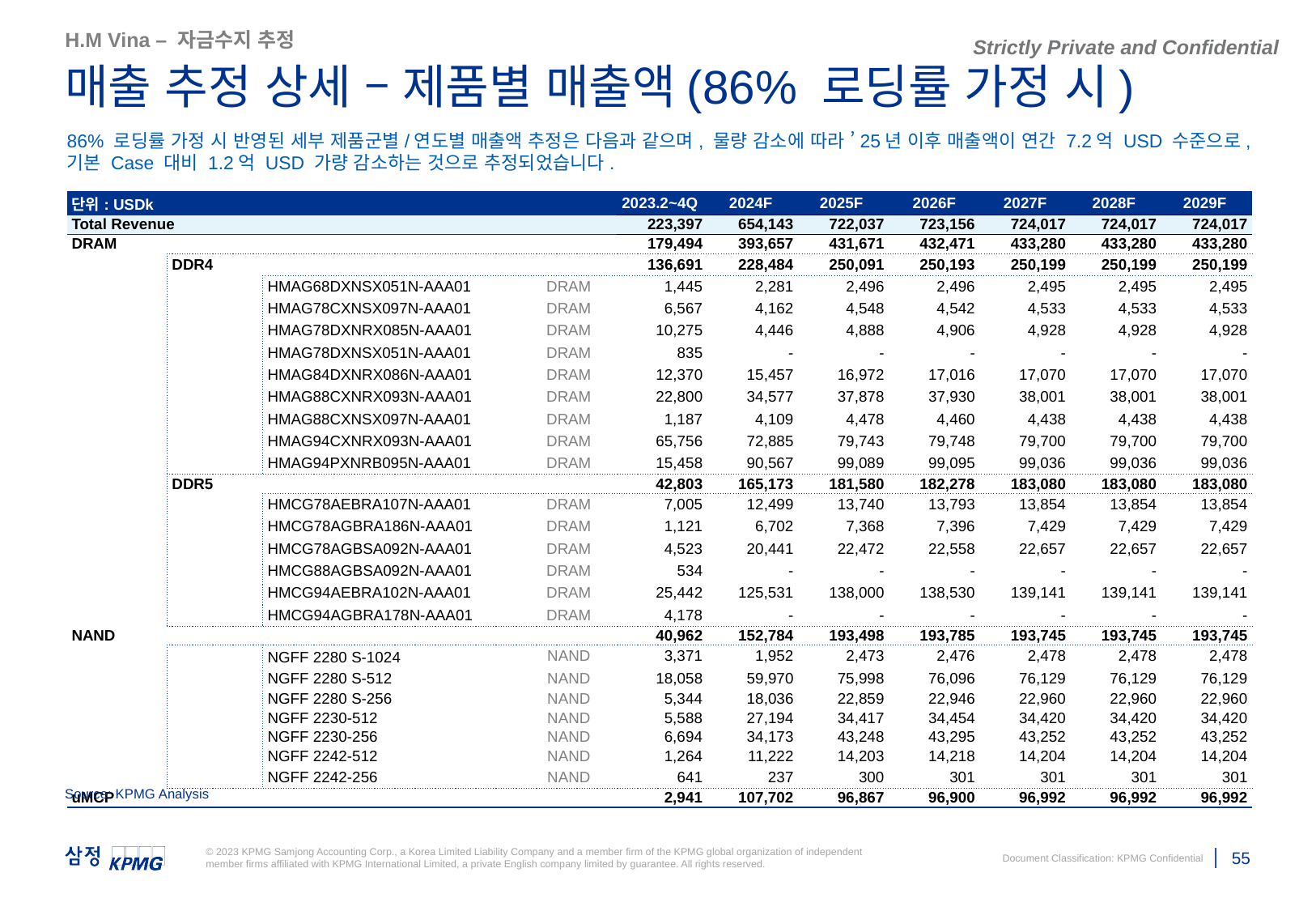

H.M Vina – 자금수지 추정
매출 추정 상세 – 제품별 매출액(86% 로딩률 가정 시)
86% 로딩률 가정 시 반영된 세부 제품군별/연도별 매출액 추정은 다음과 같으며, 물량 감소에 따라 ’25년 이후 매출액이 연간 7.2억 USD 수준으로, 기본 Case 대비 1.2억 USD 가량 감소하는 것으로 추정되었습니다.
| 단위: USDk |  |  |  |  | 2023.2~4Q | 2024F | 2025F | 2026F | 2027F | 2028F | 2029F |
| --- | --- | --- | --- | --- | --- | --- | --- | --- | --- | --- | --- |
| Total Revenue |  |  |  |  | 223,397 | 654,143 | 722,037 | 723,156 | 724,017 | 724,017 | 724,017 |
| DRAM |  |  |  |  | 179,494 | 393,657 | 431,671 | 432,471 | 433,280 | 433,280 | 433,280 |
|  | DDR4 |  |  |  | 136,691 | 228,484 | 250,091 | 250,193 | 250,199 | 250,199 | 250,199 |
|  |  | HMAG68DXNSX051N-AAA01 |  | DRAM | 1,445 | 2,281 | 2,496 | 2,496 | 2,495 | 2,495 | 2,495 |
|  |  | HMAG78CXNSX097N-AAA01 |  | DRAM | 6,567 | 4,162 | 4,548 | 4,542 | 4,533 | 4,533 | 4,533 |
|  |  | HMAG78DXNRX085N-AAA01 |  | DRAM | 10,275 | 4,446 | 4,888 | 4,906 | 4,928 | 4,928 | 4,928 |
|  |  | HMAG78DXNSX051N-AAA01 |  | DRAM | 835 | - | - | - | - | - | - |
|  |  | HMAG84DXNRX086N-AAA01 |  | DRAM | 12,370 | 15,457 | 16,972 | 17,016 | 17,070 | 17,070 | 17,070 |
|  |  | HMAG88CXNRX093N-AAA01 |  | DRAM | 22,800 | 34,577 | 37,878 | 37,930 | 38,001 | 38,001 | 38,001 |
|  |  | HMAG88CXNSX097N-AAA01 |  | DRAM | 1,187 | 4,109 | 4,478 | 4,460 | 4,438 | 4,438 | 4,438 |
|  |  | HMAG94CXNRX093N-AAA01 |  | DRAM | 65,756 | 72,885 | 79,743 | 79,748 | 79,700 | 79,700 | 79,700 |
|  |  | HMAG94PXNRB095N-AAA01 |  | DRAM | 15,458 | 90,567 | 99,089 | 99,095 | 99,036 | 99,036 | 99,036 |
|  | DDR5 |  |  |  | 42,803 | 165,173 | 181,580 | 182,278 | 183,080 | 183,080 | 183,080 |
|  |  | HMCG78AEBRA107N-AAA01 |  | DRAM | 7,005 | 12,499 | 13,740 | 13,793 | 13,854 | 13,854 | 13,854 |
|  |  | HMCG78AGBRA186N-AAA01 |  | DRAM | 1,121 | 6,702 | 7,368 | 7,396 | 7,429 | 7,429 | 7,429 |
|  |  | HMCG78AGBSA092N-AAA01 |  | DRAM | 4,523 | 20,441 | 22,472 | 22,558 | 22,657 | 22,657 | 22,657 |
|  |  | HMCG88AGBSA092N-AAA01 |  | DRAM | 534 | - | - | - | - | - | - |
|  |  | HMCG94AEBRA102N-AAA01 |  | DRAM | 25,442 | 125,531 | 138,000 | 138,530 | 139,141 | 139,141 | 139,141 |
|  |  | HMCG94AGBRA178N-AAA01 |  | DRAM | 4,178 | - | - | - | - | - | - |
| NAND |  |  |  |  | 40,962 | 152,784 | 193,498 | 193,785 | 193,745 | 193,745 | 193,745 |
|  |  | NGFF 2280 S-1024 |  | NAND | 3,371 | 1,952 | 2,473 | 2,476 | 2,478 | 2,478 | 2,478 |
|  |  | NGFF 2280 S-512 |  | NAND | 18,058 | 59,970 | 75,998 | 76,096 | 76,129 | 76,129 | 76,129 |
|  |  | NGFF 2280 S-256 |  | NAND | 5,344 | 18,036 | 22,859 | 22,946 | 22,960 | 22,960 | 22,960 |
|  |  | NGFF 2230-512 |  | NAND | 5,588 | 27,194 | 34,417 | 34,454 | 34,420 | 34,420 | 34,420 |
|  |  | NGFF 2230-256 |  | NAND | 6,694 | 34,173 | 43,248 | 43,295 | 43,252 | 43,252 | 43,252 |
|  |  | NGFF 2242-512 |  | NAND | 1,264 | 11,222 | 14,203 | 14,218 | 14,204 | 14,204 | 14,204 |
|  |  | NGFF 2242-256 |  | NAND | 641 | 237 | 300 | 301 | 301 | 301 | 301 |
| uMCP |  |  |  |  | 2,941 | 107,702 | 96,867 | 96,900 | 96,992 | 96,992 | 96,992 |
Source: KPMG Analysis